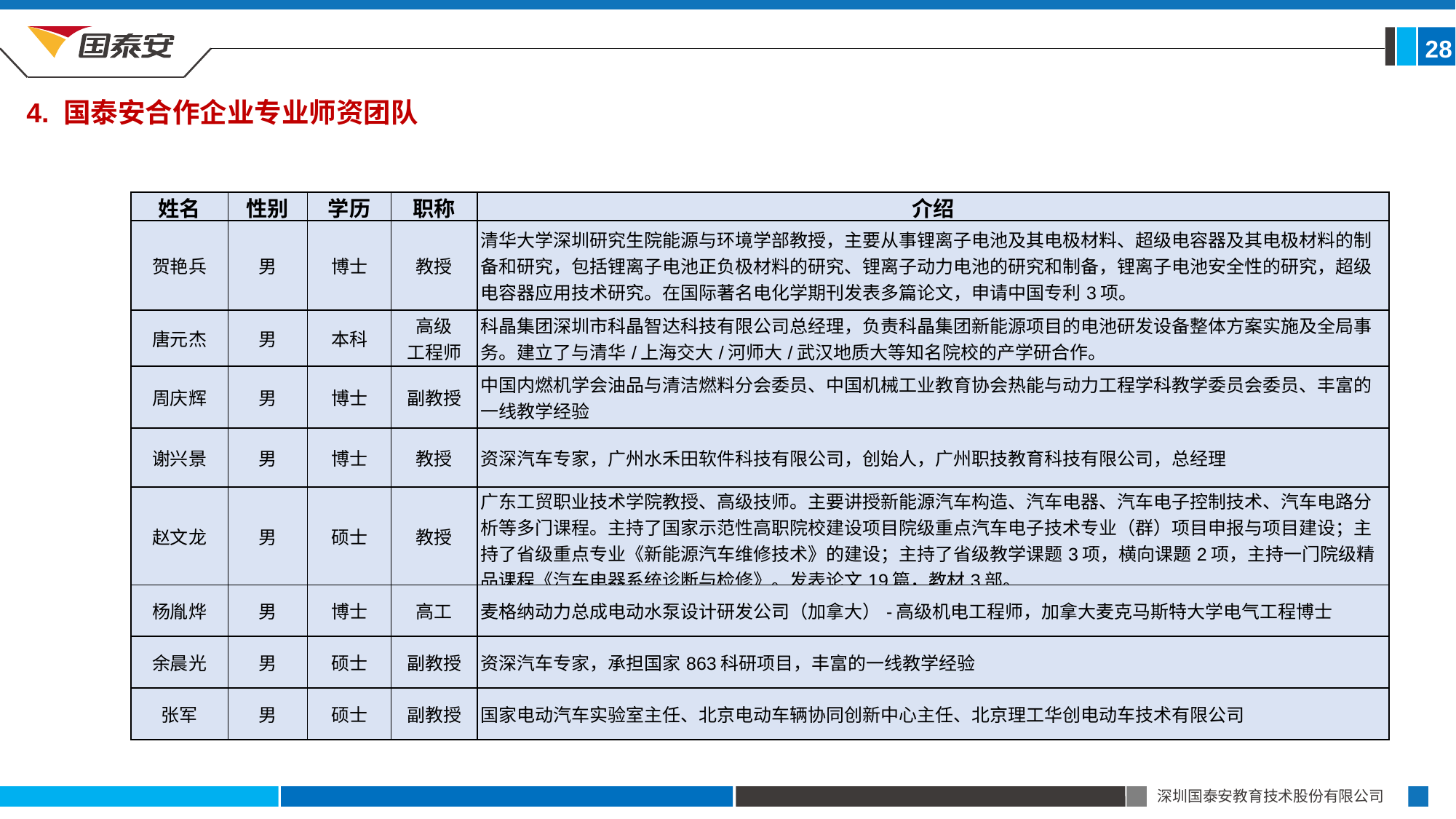

28
4. 国泰安合作企业专业师资团队
| 姓名 | 性别 | 学历 | 职称 | 介绍 |
| --- | --- | --- | --- | --- |
| 贺艳兵 | 男 | 博士 | 教授 | 清华大学深圳研究生院能源与环境学部教授，主要从事锂离子电池及其电极材料、超级电容器及其电极材料的制备和研究，包括锂离子电池正负极材料的研究、锂离子动力电池的研究和制备，锂离子电池安全性的研究，超级电容器应用技术研究。在国际著名电化学期刊发表多篇论文，申请中国专利3项。 |
| 唐元杰 | 男 | 本科 | 高级 工程师 | 科晶集团深圳市科晶智达科技有限公司总经理，负责科晶集团新能源项目的电池研发设备整体方案实施及全局事务。建立了与清华/上海交大/河师大/武汉地质大等知名院校的产学研合作。 |
| 周庆辉 | 男 | 博士 | 副教授 | 中国内燃机学会油品与清洁燃料分会委员、中国机械工业教育协会热能与动力工程学科教学委员会委员、丰富的一线教学经验 |
| 谢兴景 | 男 | 博士 | 教授 | 资深汽车专家，广州水禾田软件科技有限公司，创始人，广州职技教育科技有限公司，总经理 |
| 赵文龙 | 男 | 硕士 | 教授 | 广东工贸职业技术学院教授、高级技师。主要讲授新能源汽车构造、汽车电器、汽车电子控制技术、汽车电路分析等多门课程。主持了国家示范性高职院校建设项目院级重点汽车电子技术专业（群）项目申报与项目建设；主持了省级重点专业《新能源汽车维修技术》的建设；主持了省级教学课题3项，横向课题2项，主持一门院级精品课程《汽车电器系统诊断与检修》。发表论文19篇，教材3部。 |
| 杨胤烨 | 男 | 博士 | 高工 | 麦格纳动力总成电动水泵设计研发公司（加拿大）-高级机电工程师，加拿大麦克马斯特大学电气工程博士 |
| 余晨光 | 男 | 硕士 | 副教授 | 资深汽车专家，承担国家863科研项目，丰富的一线教学经验 |
| 张军 | 男 | 硕士 | 副教授 | 国家电动汽车实验室主任、北京电动车辆协同创新中心主任、北京理工华创电动车技术有限公司 |